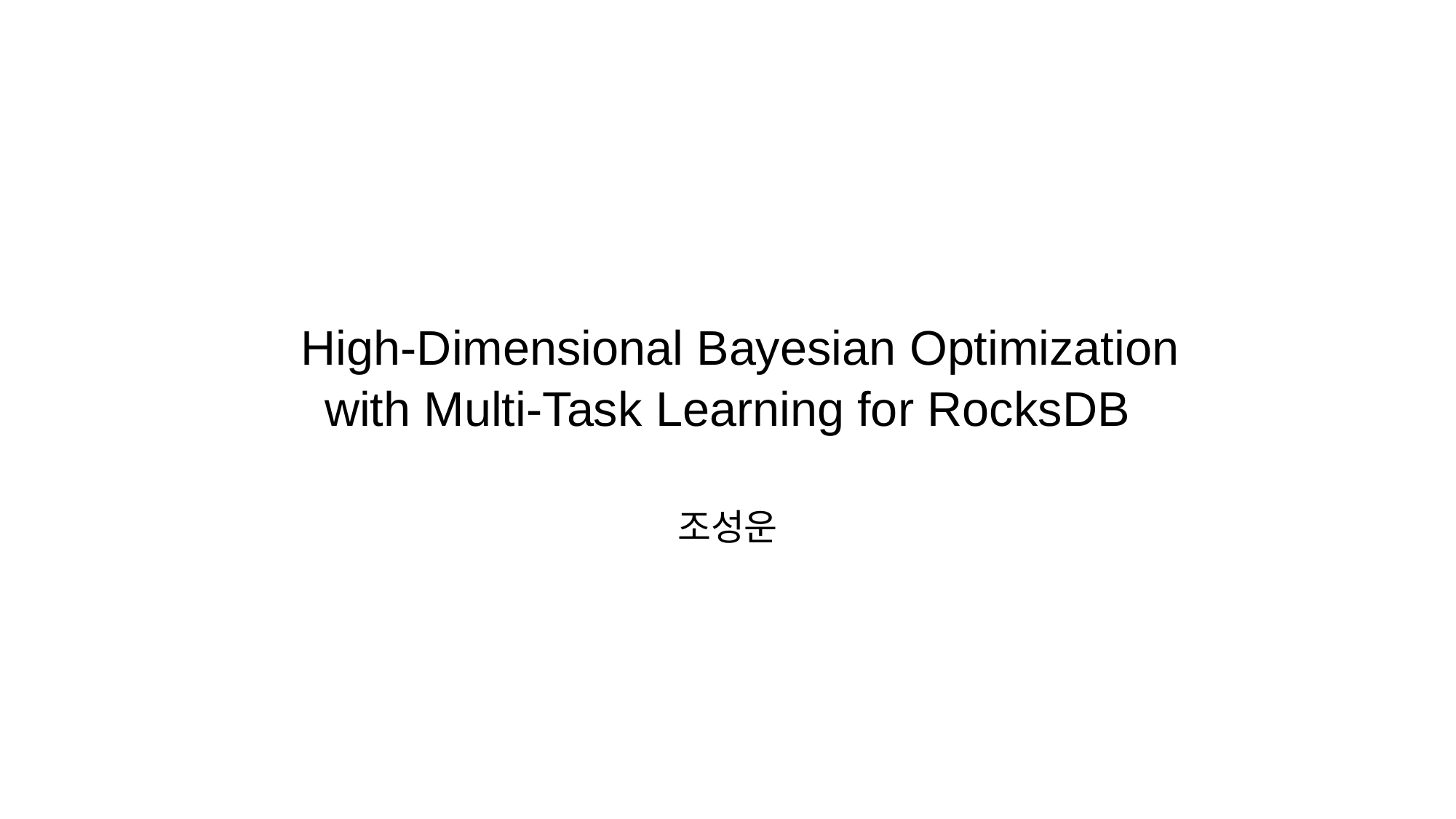

# High-Dimensional Bayesian Optimization with Multi-Task Learning for RocksDB
조성운